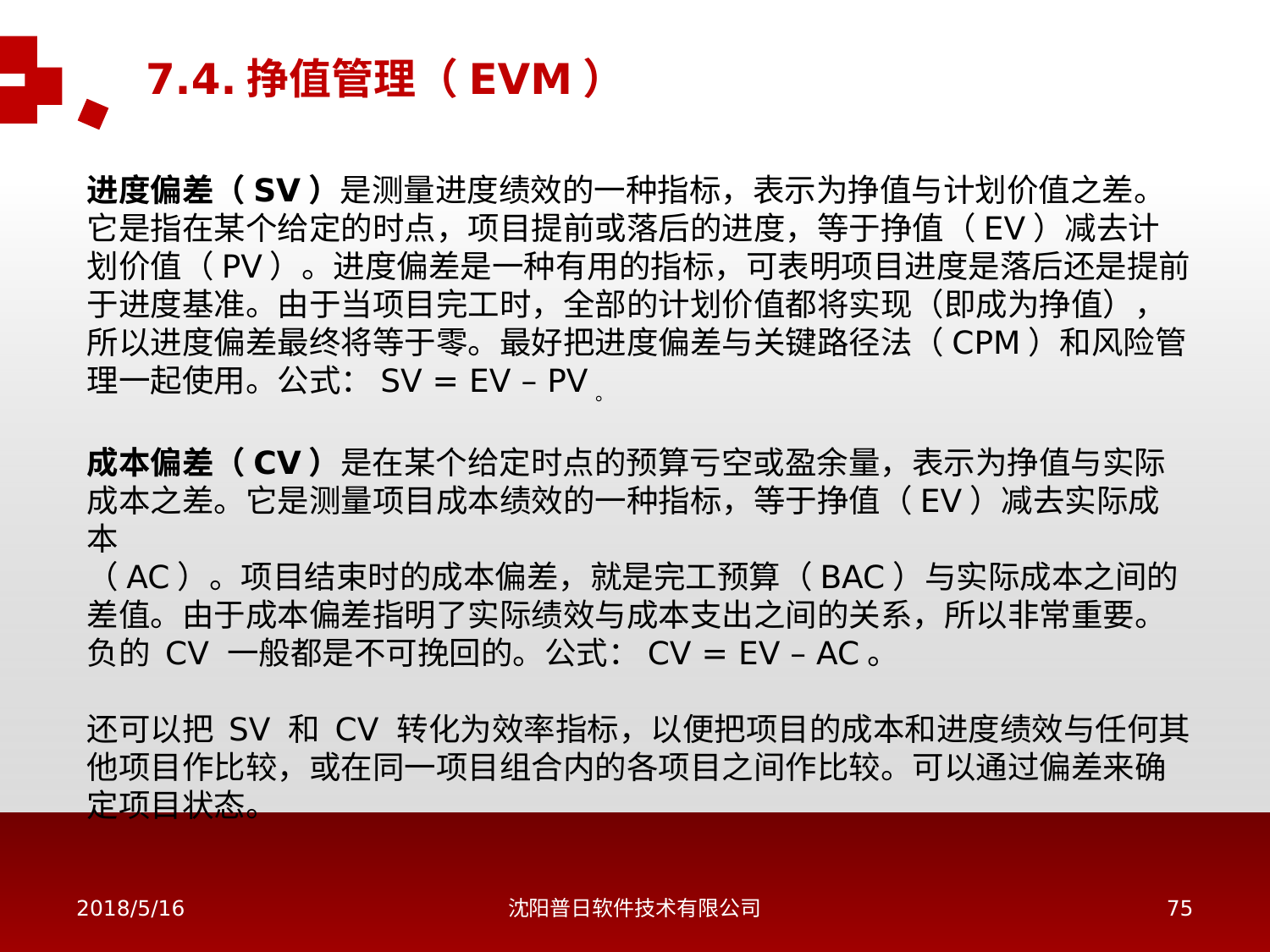

7.4.挣值管理（EVM）
进度偏差（SV）是测量进度绩效的一种指标，表示为挣值与计划价值之差。它是指在某个给定的时点，项目提前或落后的进度，等于挣值（EV）减去计划价值（PV）。进度偏差是一种有用的指标，可表明项目进度是落后还是提前于进度基准。由于当项目完工时，全部的计划价值都将实现（即成为挣值），所以进度偏差最终将等于零。最好把进度偏差与关键路径法（CPM）和风险管理一起使用。公式：SV = EV – PV。

成本偏差（CV）是在某个给定时点的预算亏空或盈余量，表示为挣值与实际成本之差。它是测量项目成本绩效的一种指标，等于挣值（EV）减去实际成本
（AC）。项目结束时的成本偏差，就是完工预算（BAC）与实际成本之间的差值。由于成本偏差指明了实际绩效与成本支出之间的关系，所以非常重要。负的 CV 一般都是不可挽回的。公式：CV = EV – AC。

还可以把 SV 和 CV 转化为效率指标，以便把项目的成本和进度绩效与任何其他项目作比较，或在同一项目组合内的各项目之间作比较。可以通过偏差来确定项目状态。
2018/5/16
沈阳普日软件技术有限公司
75